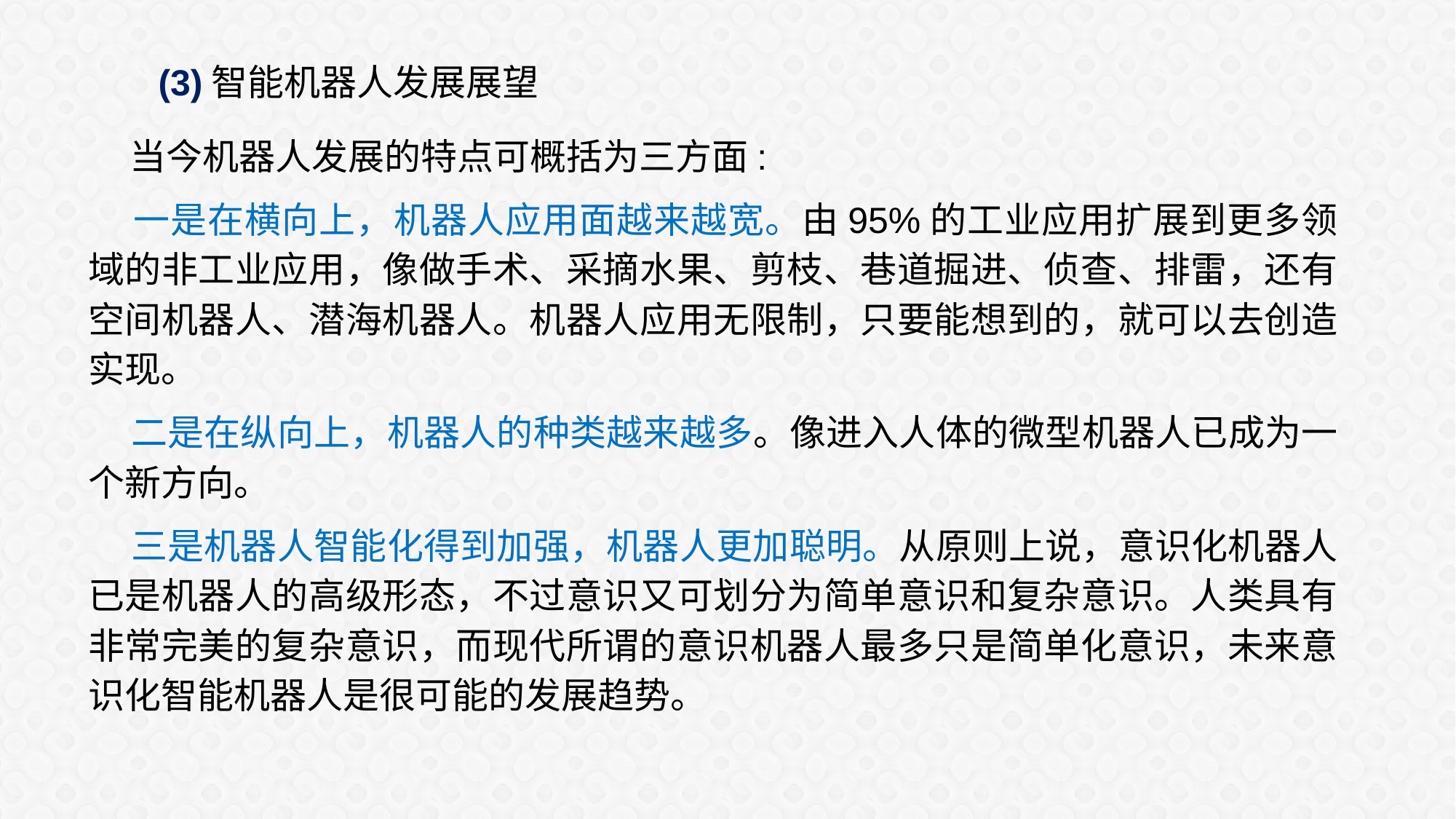

(3)智能机器人发展展望
    当今机器人发展的特点可概括为三方面:
    一是在横向上，机器人应用面越来越宽。由95%的工业应用扩展到更多领域的非工业应用，像做手术、采摘水果、剪枝、巷道掘进、侦查、排雷，还有空间机器人、潜海机器人。机器人应用无限制，只要能想到的，就可以去创造实现。
    二是在纵向上，机器人的种类越来越多。像进入人体的微型机器人已成为一个新方向。
    三是机器人智能化得到加强，机器人更加聪明。从原则上说，意识化机器人已是机器人的高级形态，不过意识又可划分为简单意识和复杂意识。人类具有非常完美的复杂意识，而现代所谓的意识机器人最多只是简单化意识，未来意识化智能机器人是很可能的发展趋势。